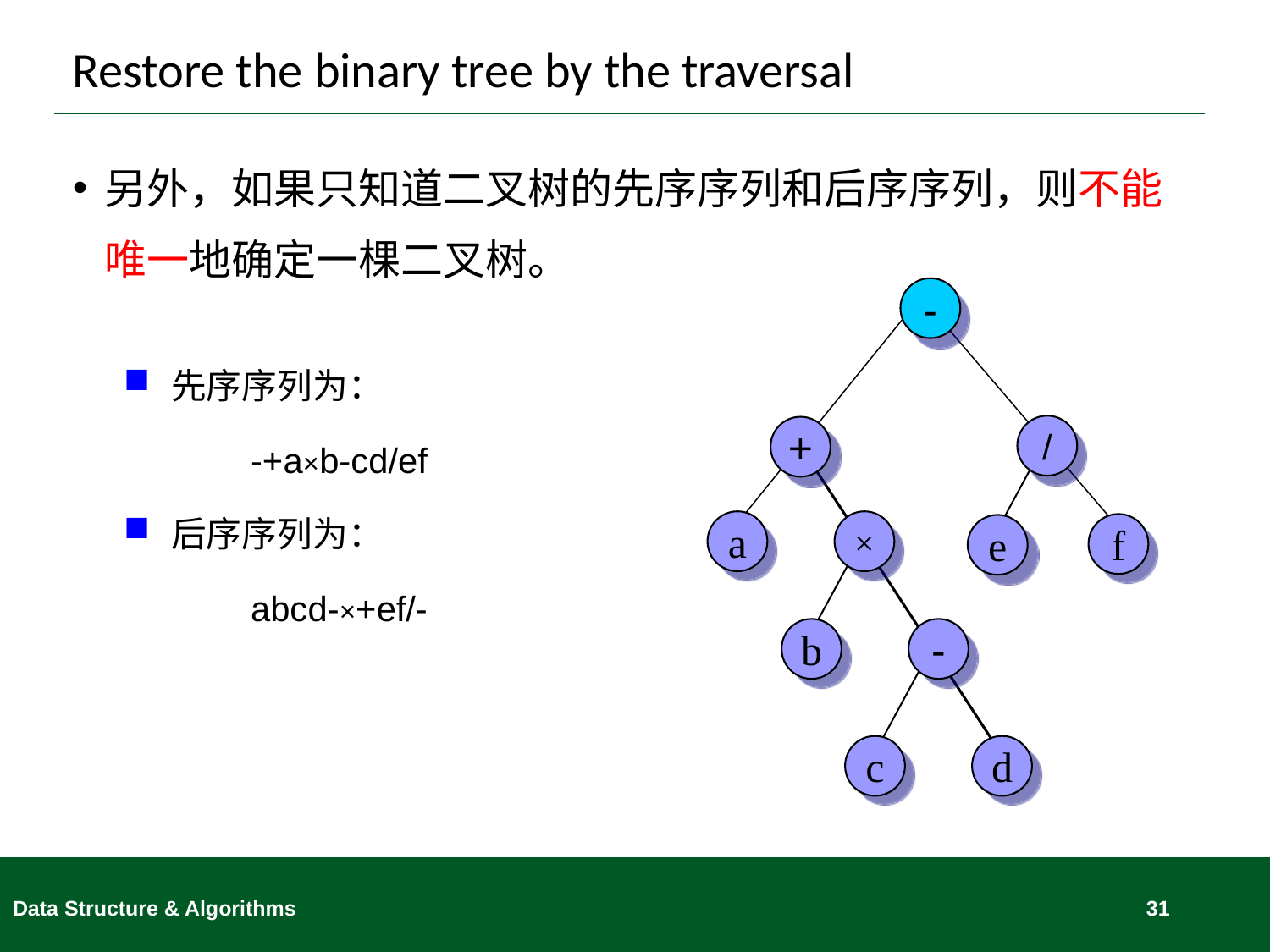

# Restore the binary tree by the traversal
另外，如果只知道二叉树的先序序列和后序序列，则不能唯一地确定一棵二叉树。

-

/
+

a
×
f
e

b
-

c
d
先序序列为：
-+a×b-cd/ef
后序序列为：
abcd-×+ef/-
Data Structure & Algorithms
31